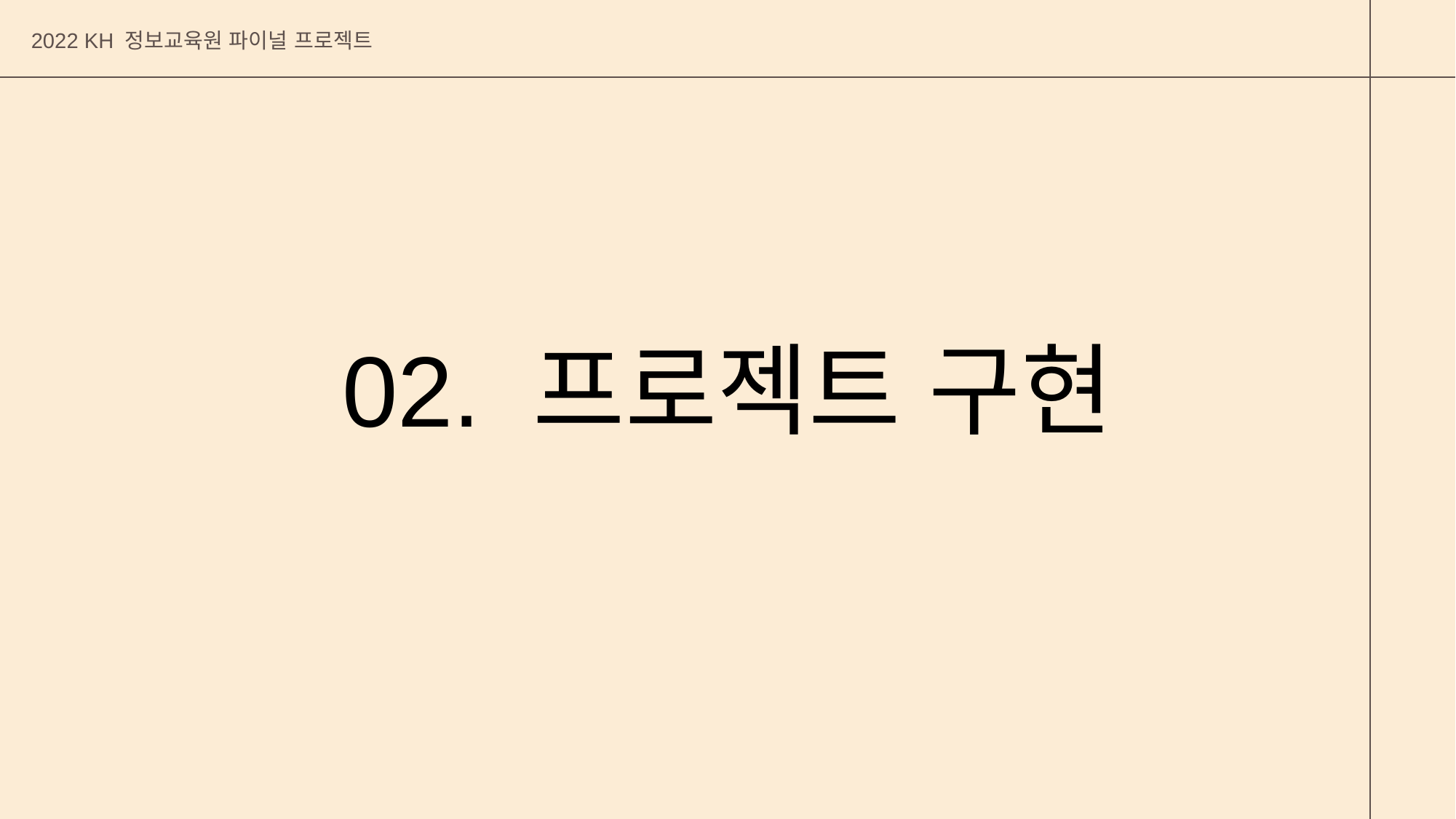

2022 KH 정보교육원 파이널 프로젝트
02. 프로젝트 구현